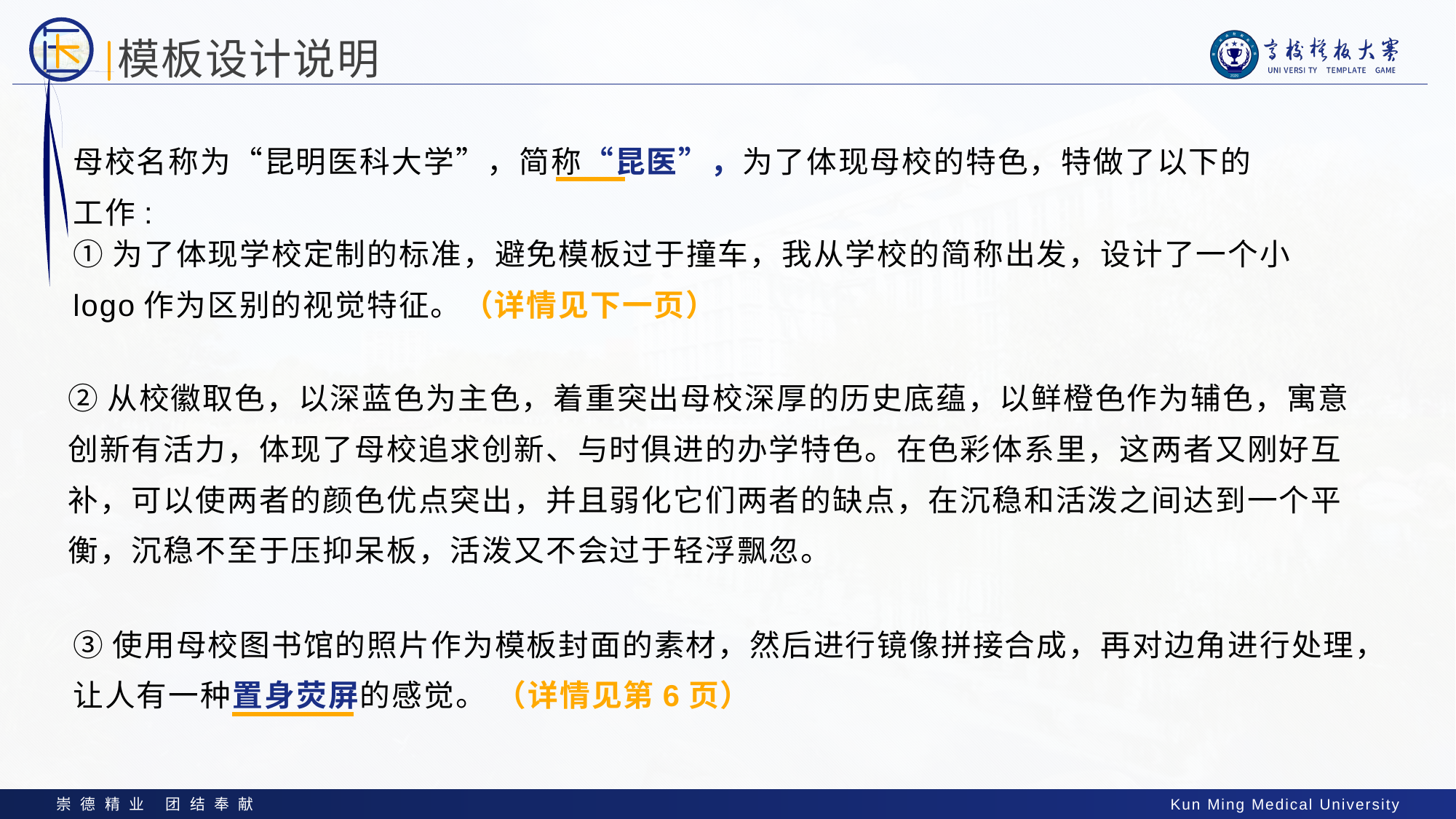

# 模板设计说明
母校名称为“昆明医科大学”，简称“昆医”，为了体现母校的特色，特做了以下的工作:
①为了体现学校定制的标准，避免模板​过于撞车，我从学校的简称出发，设计了一个小logo作为区别的视觉特征。（详情见下一页）
②从校徽取色​，以深蓝色为主色，着重突出母校深厚的历史底蕴，以鲜橙色作为辅色，寓意创新有活力，体现了母校追求创新、与时俱进的办学特色。在色彩体系里，这两者又刚好互补，可以使两者的颜色优点突出，并且弱化它们两者的缺点，在沉稳和活泼之间达到一个平衡，沉稳不至于压抑呆板，活泼又不会过于轻浮飘忽。
③使用母校图书馆的​照片作为模板封面的素材，然后进行镜像拼接合成，再对边角进行处理，让人有一种置身荧屏的感觉。 （详情见第6页）